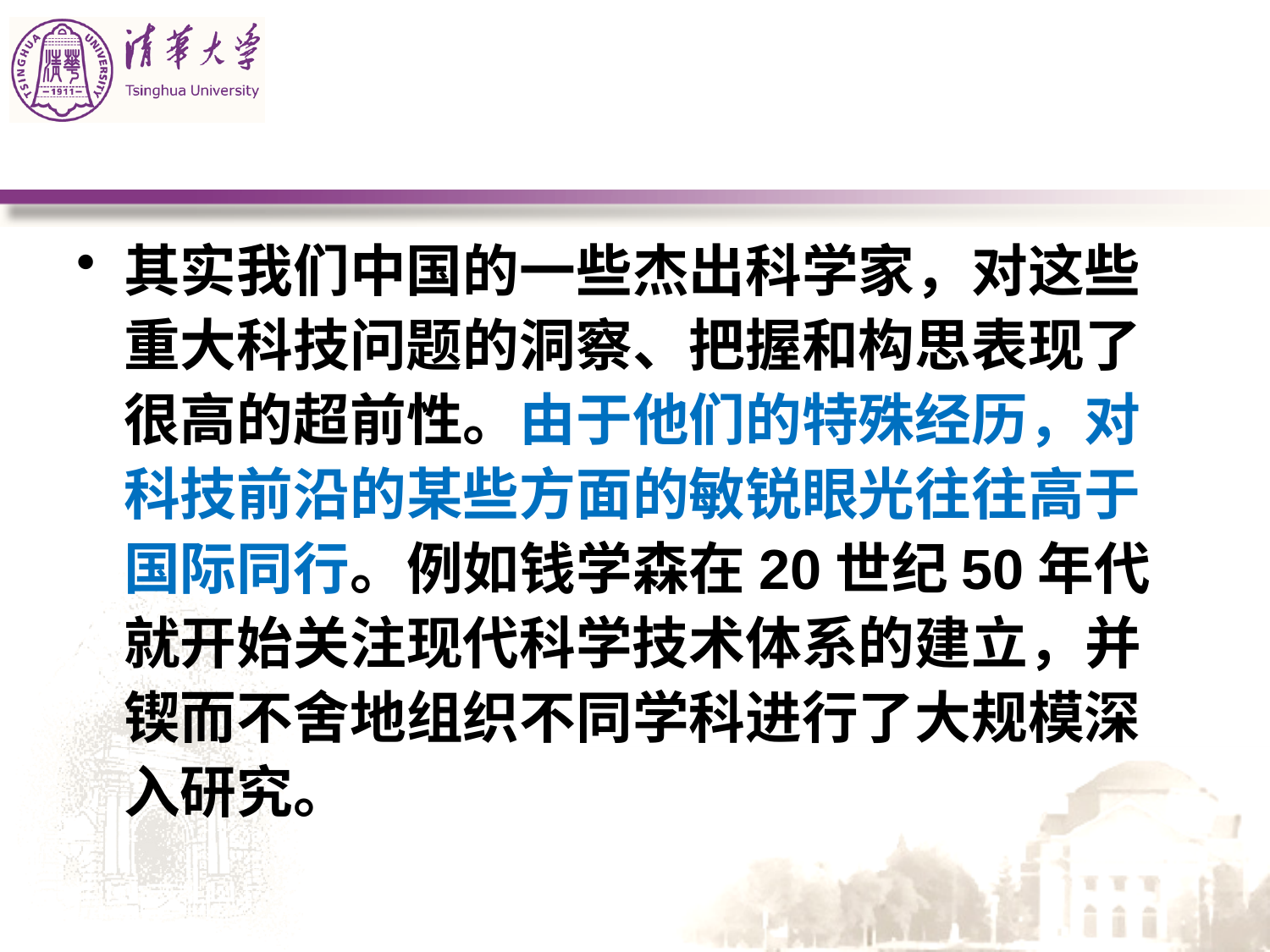

#
其实我们中国的一些杰出科学家，对这些重大科技问题的洞察、把握和构思表现了很高的超前性。由于他们的特殊经历，对科技前沿的某些方面的敏锐眼光往往高于国际同行。例如钱学森在20世纪50年代就开始关注现代科学技术体系的建立，并锲而不舍地组织不同学科进行了大规模深入研究。